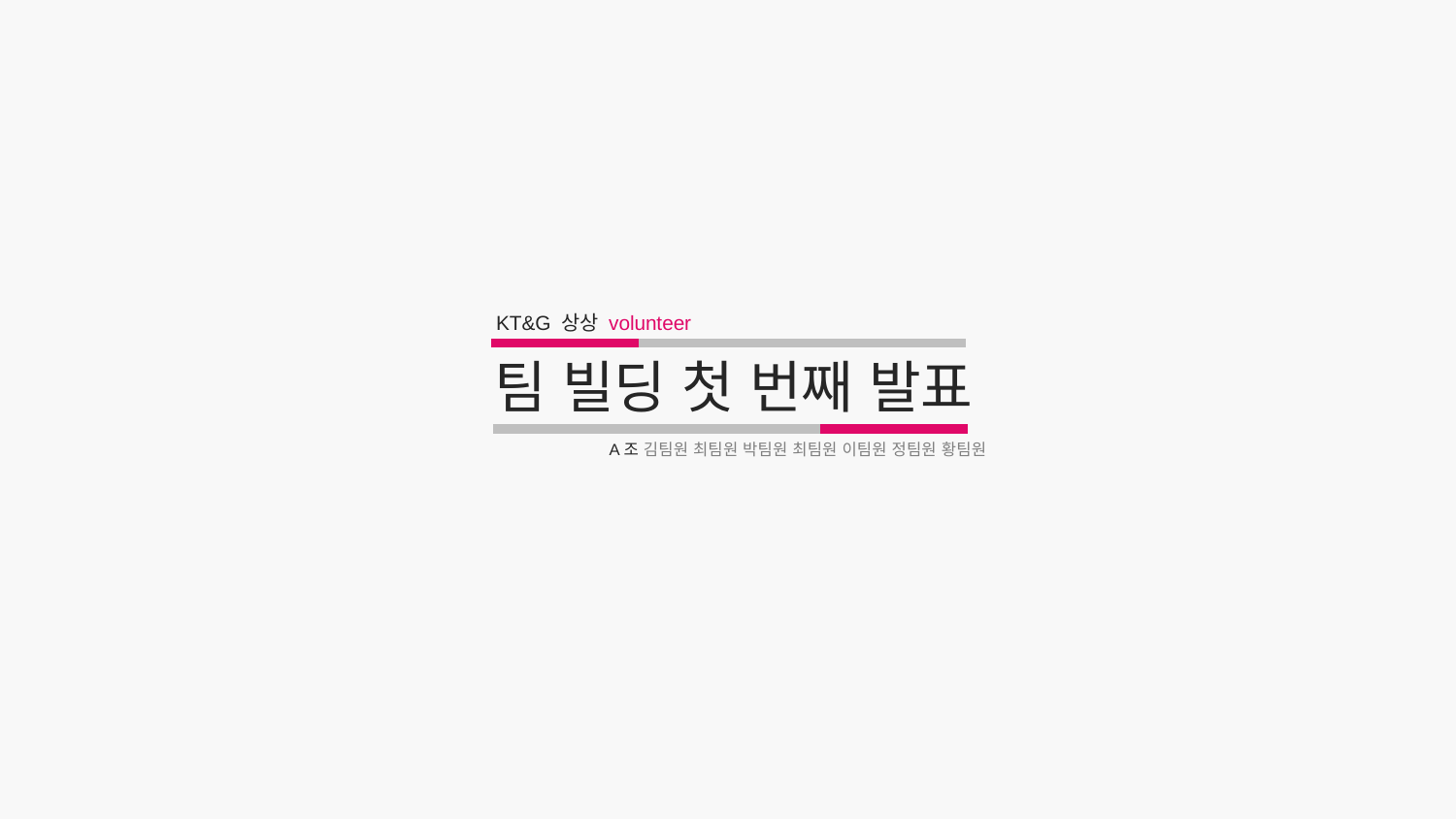

KT&G 상상 volunteer
팀 빌딩 첫 번째 발표
A조 김팀원 최팀원 박팀원 최팀원 이팀원 정팀원 황팀원